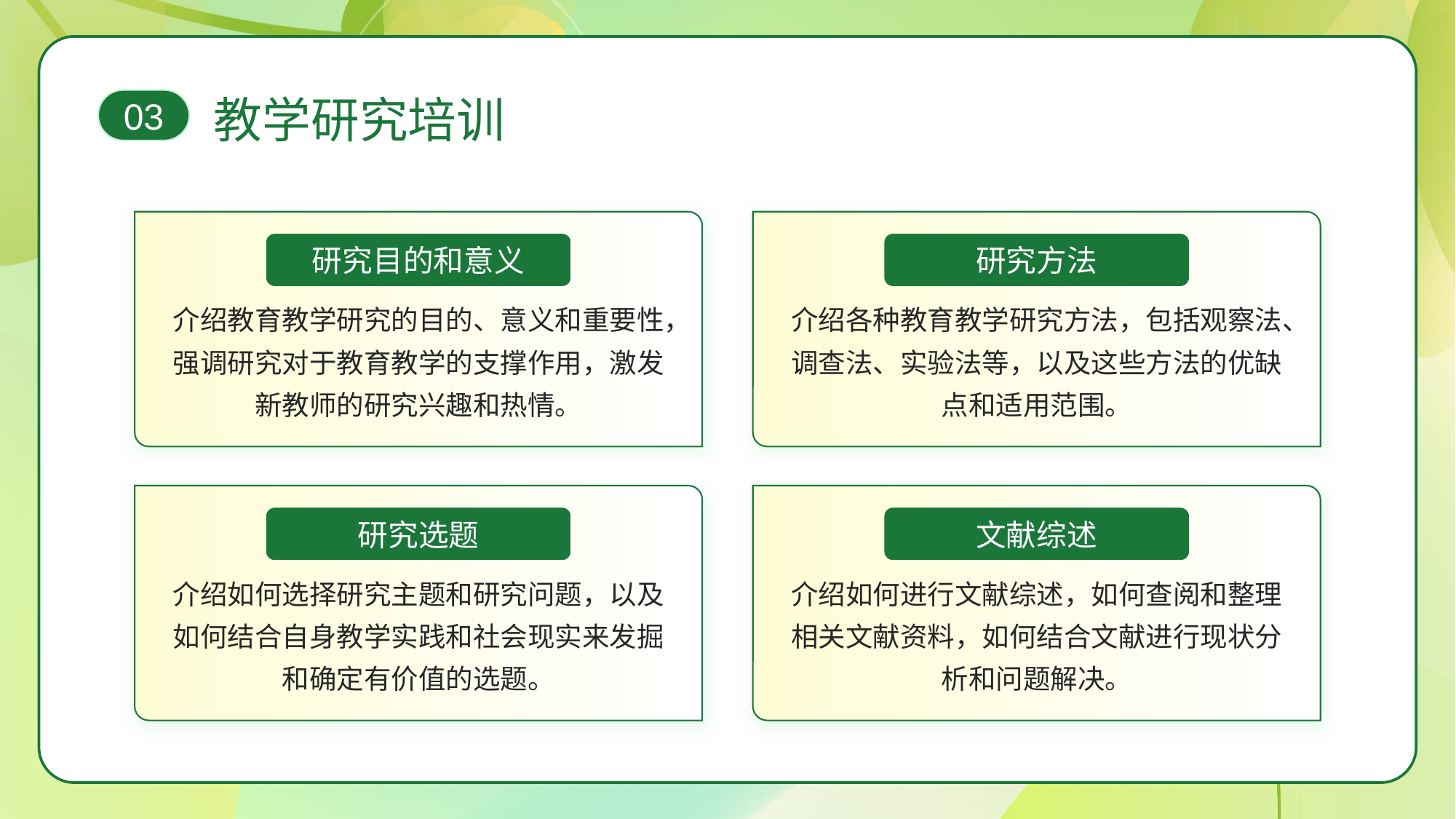

教学研究培训
03

研究目的和意义
介绍教育教学研究的目的、意义和重要性，强调研究对于教育教学的支撑作用，激发新教师的研究兴趣和热情。

研究方法
介绍各种教育教学研究方法，包括观察法、调查法、实验法等，以及这些方法的优缺点和适用范围。

研究选题
介绍如何选择研究主题和研究问题，以及如何结合自身教学实践和社会现实来发掘和确定有价值的选题。

文献综述
介绍如何进行文献综述，如何查阅和整理相关文献资料，如何结合文献进行现状分析和问题解决。